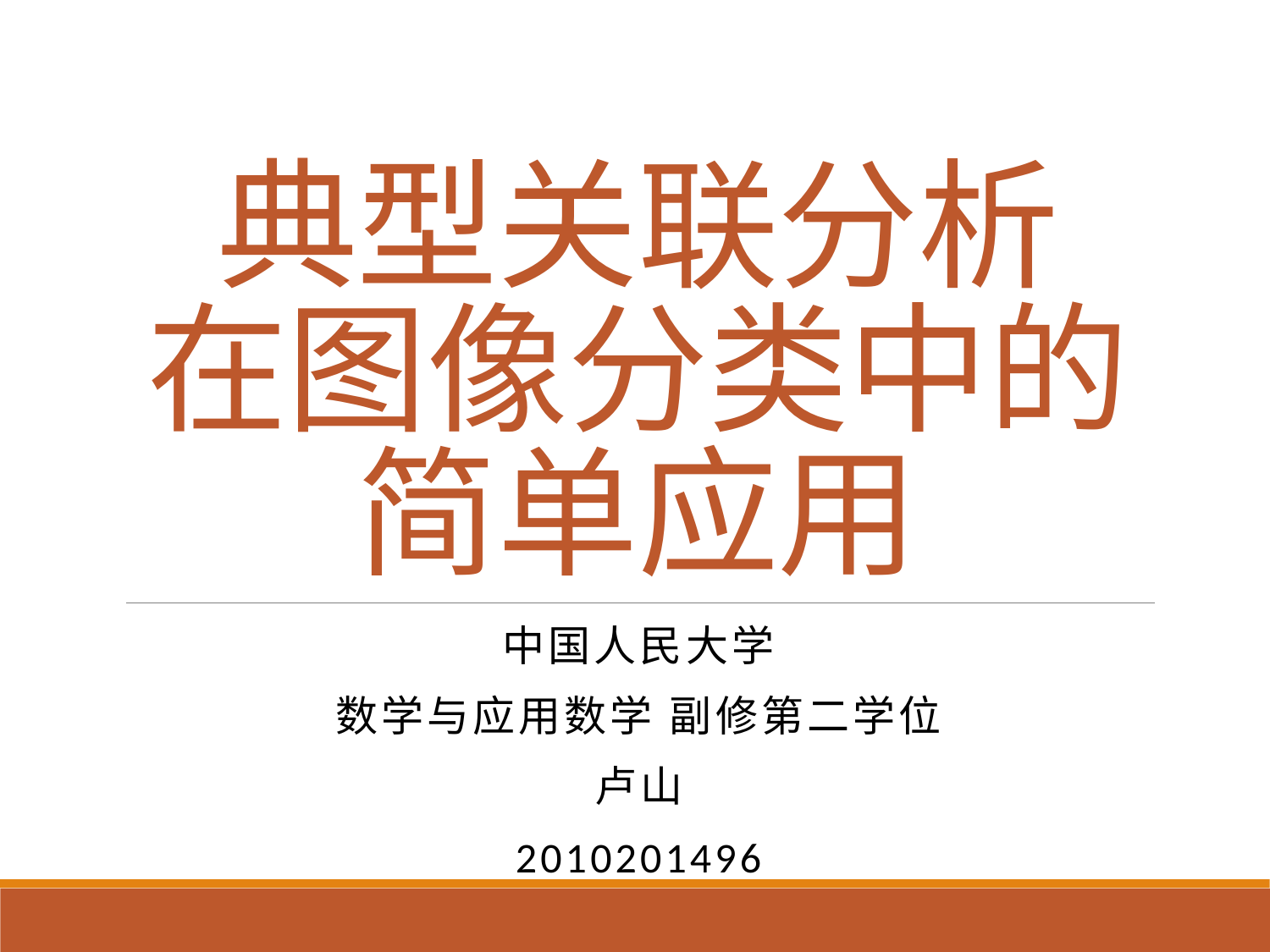

# 典型关联分析 在图像分类中的简单应用
中国人民大学
数学与应用数学 副修第二学位
卢山
2010201496